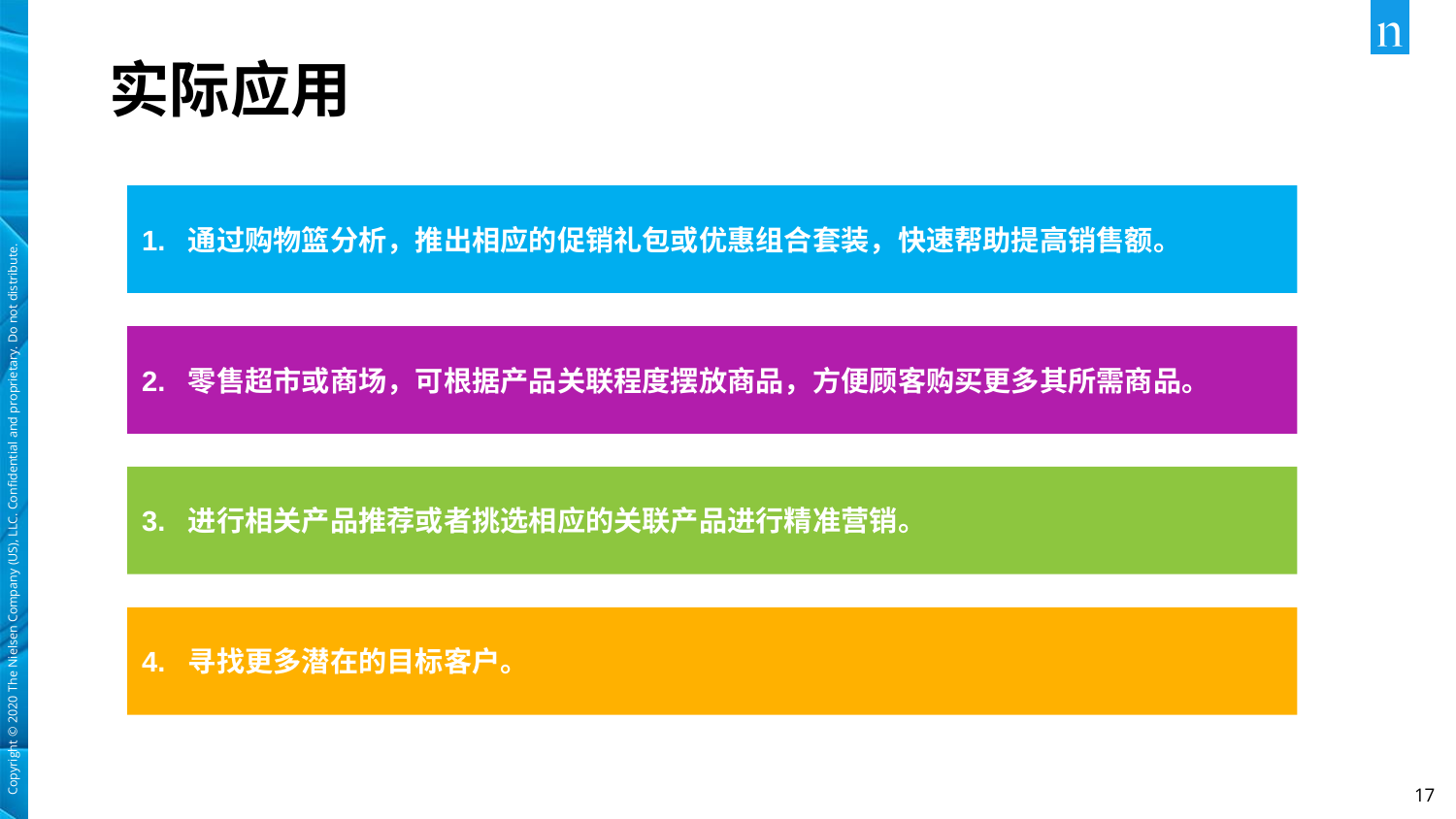

# 实际应用
1.  通过购物篮分析，推出相应的促销礼包或优惠组合套装，快速帮助提高销售额。
2.  零售超市或商场，可根据产品关联程度摆放商品，方便顾客购买更多其所需商品。

3.  进行相关产品推荐或者挑选相应的关联产品进行精准营销。
4.  寻找更多潜在的目标客户。